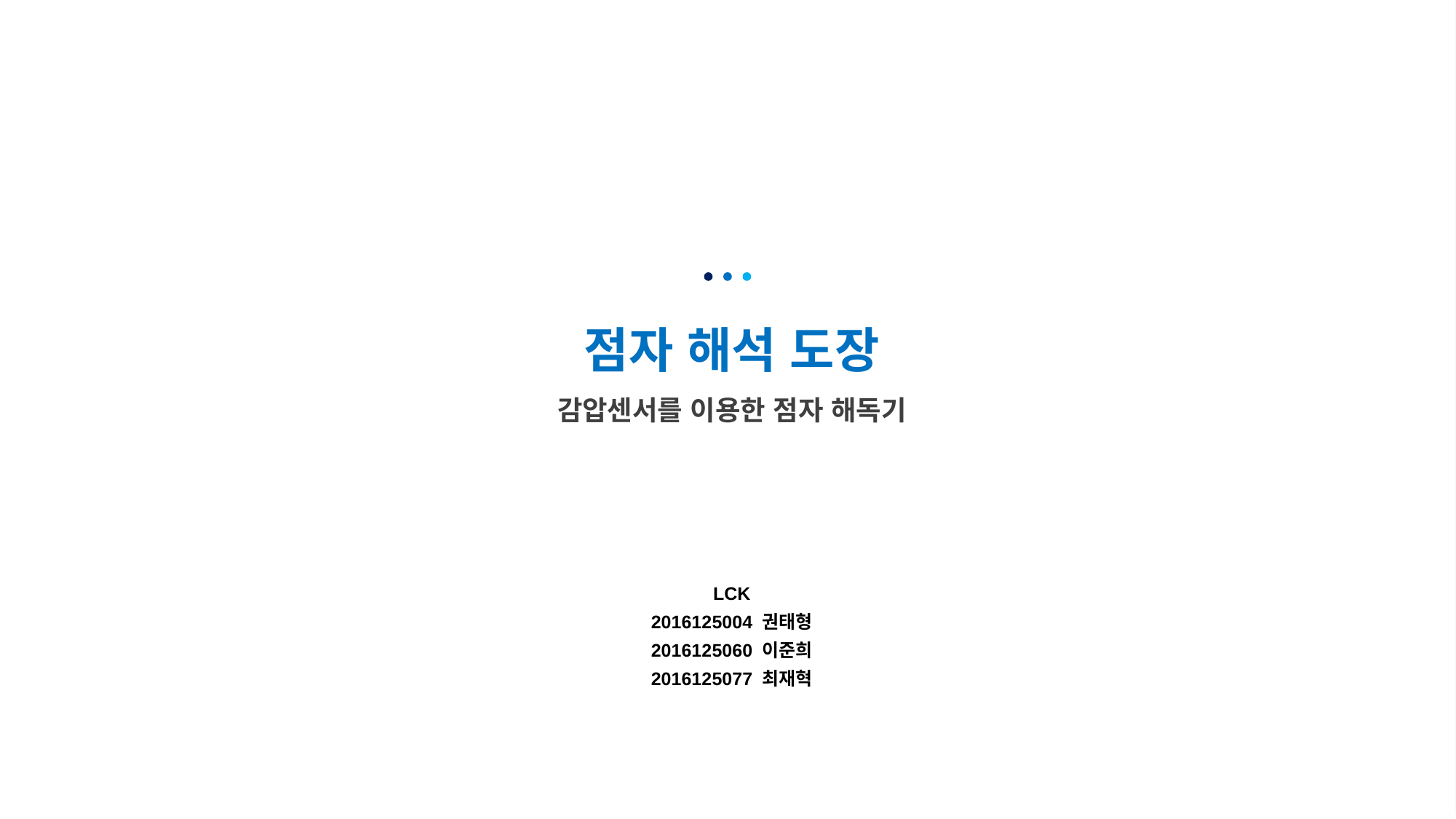

점자 해석 도장
감압센서를 이용한 점자 해독기
LCK
2016125004 권태형
2016125060 이준희
2016125077 최재혁